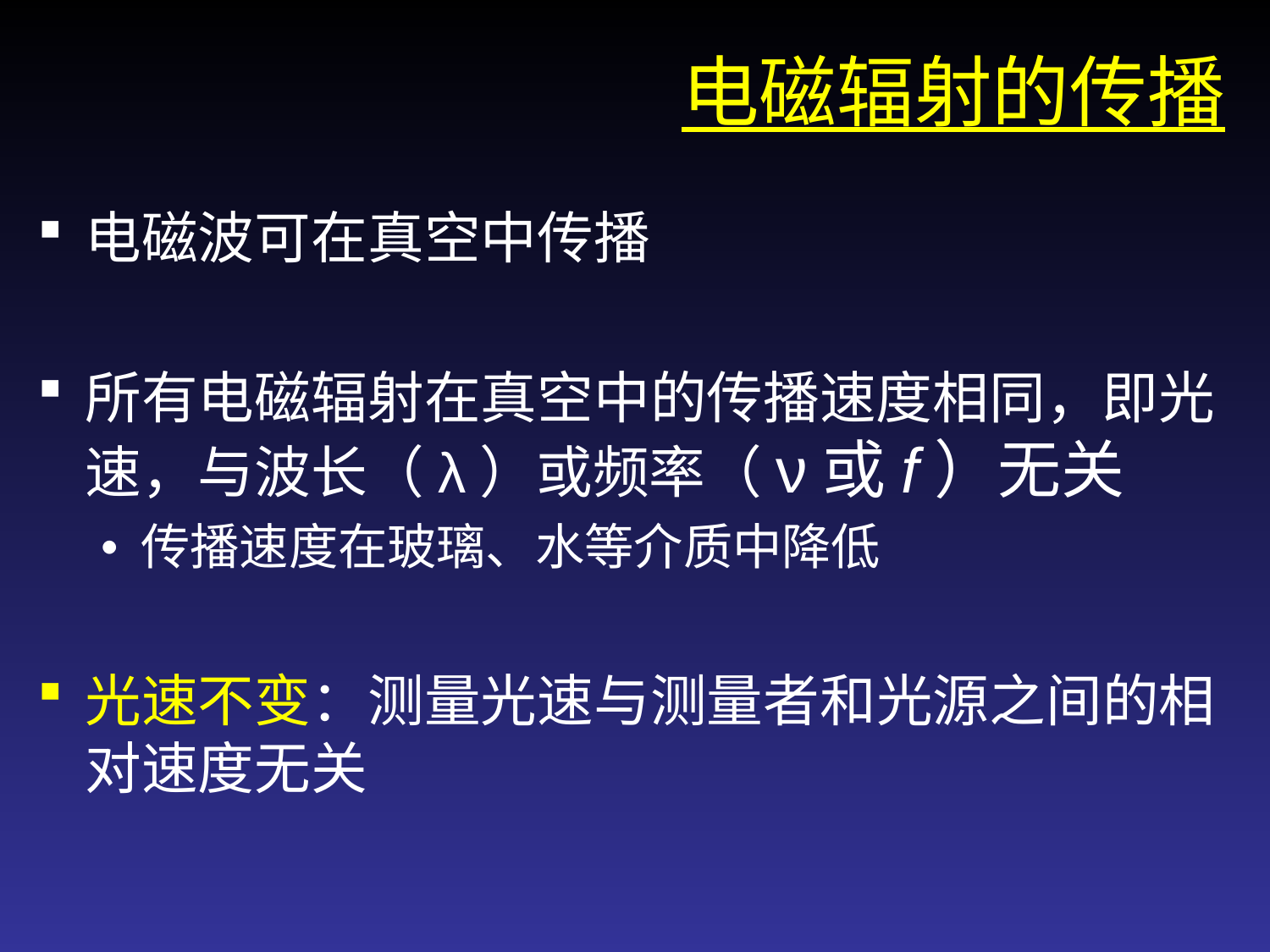

# 电磁辐射的传播
电磁波可在真空中传播

所有电磁辐射在真空中的传播速度相同，即光速，与波长（λ）或频率（ν或f）无关
传播速度在玻璃、水等介质中降低

光速不变：测量光速与测量者和光源之间的相对速度无关